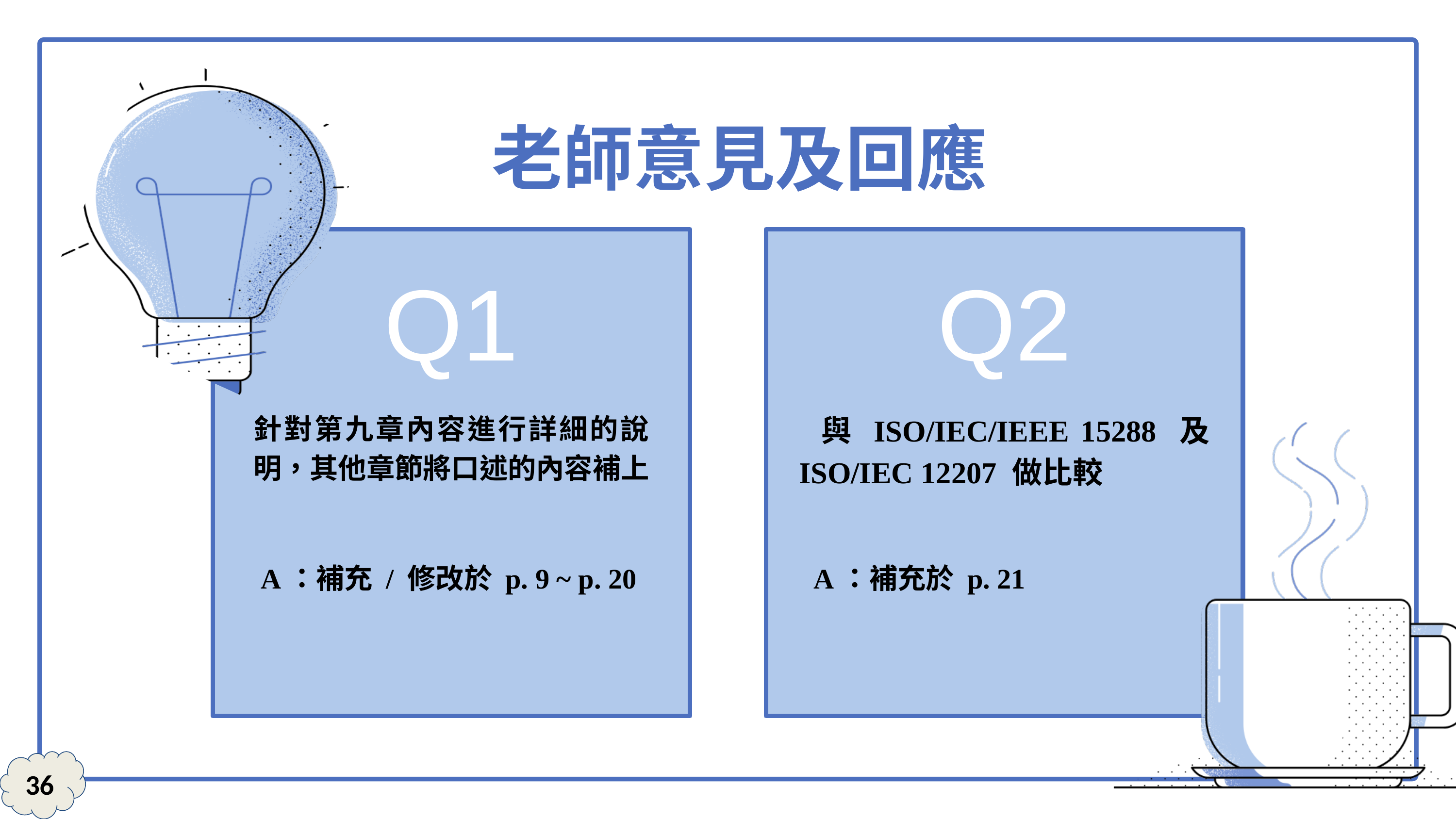

老師意見及回應

Q1
Q2
針對第九章內容進行詳細的說明，其他章節將口述的內容補上
 與 ISO/IEC/IEEE 15288 及 ISO/IEC 12207 做比較

A：補充 / 修改於 p. 9 ~ p. 20
A：補充於 p. 21
36